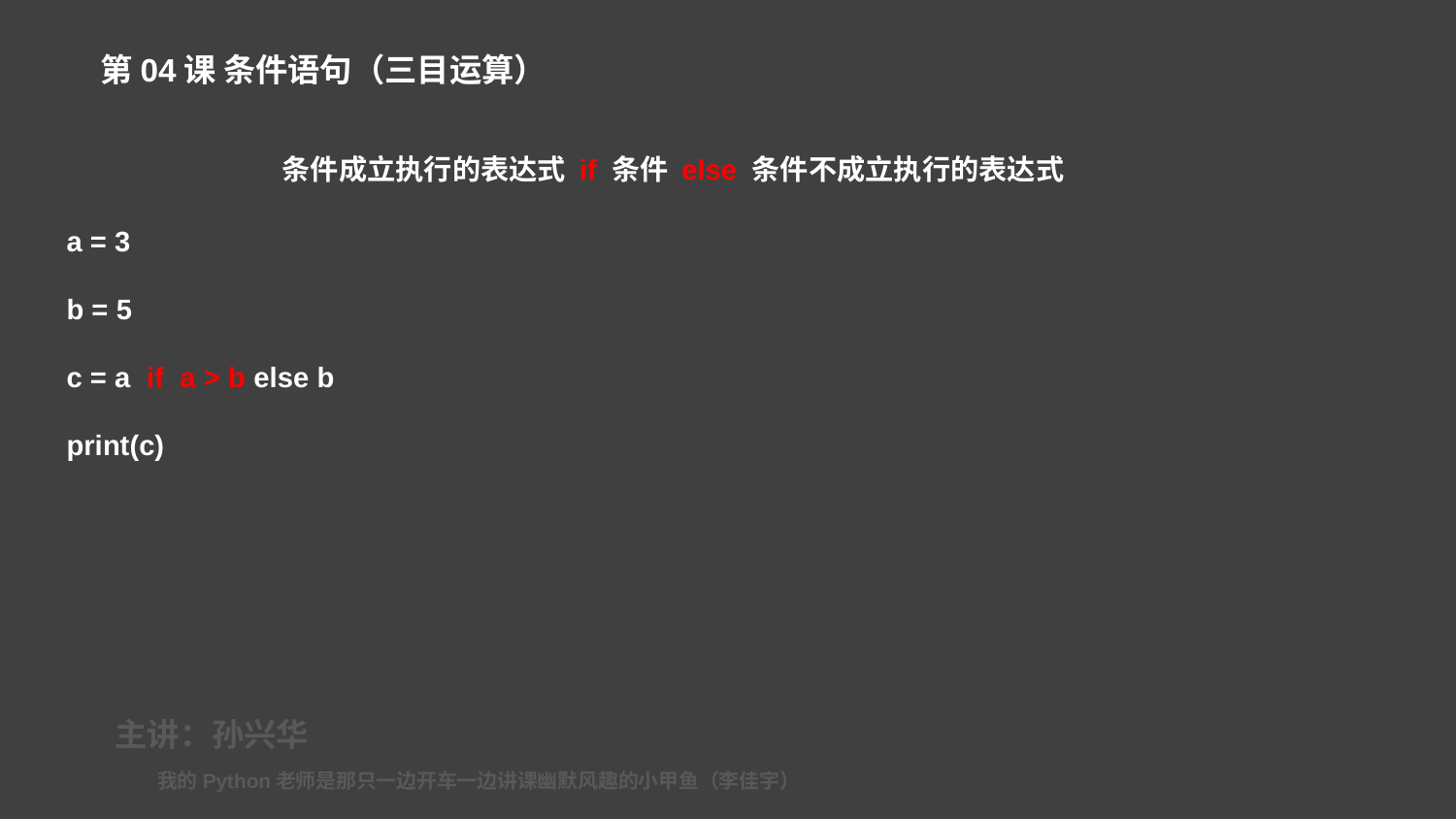

第04课 条件语句（三目运算）
条件成立执行的表达式 if 条件 else 条件不成立执行的表达式
a = 3

b = 5

c = a  if  a > b else b

print(c)